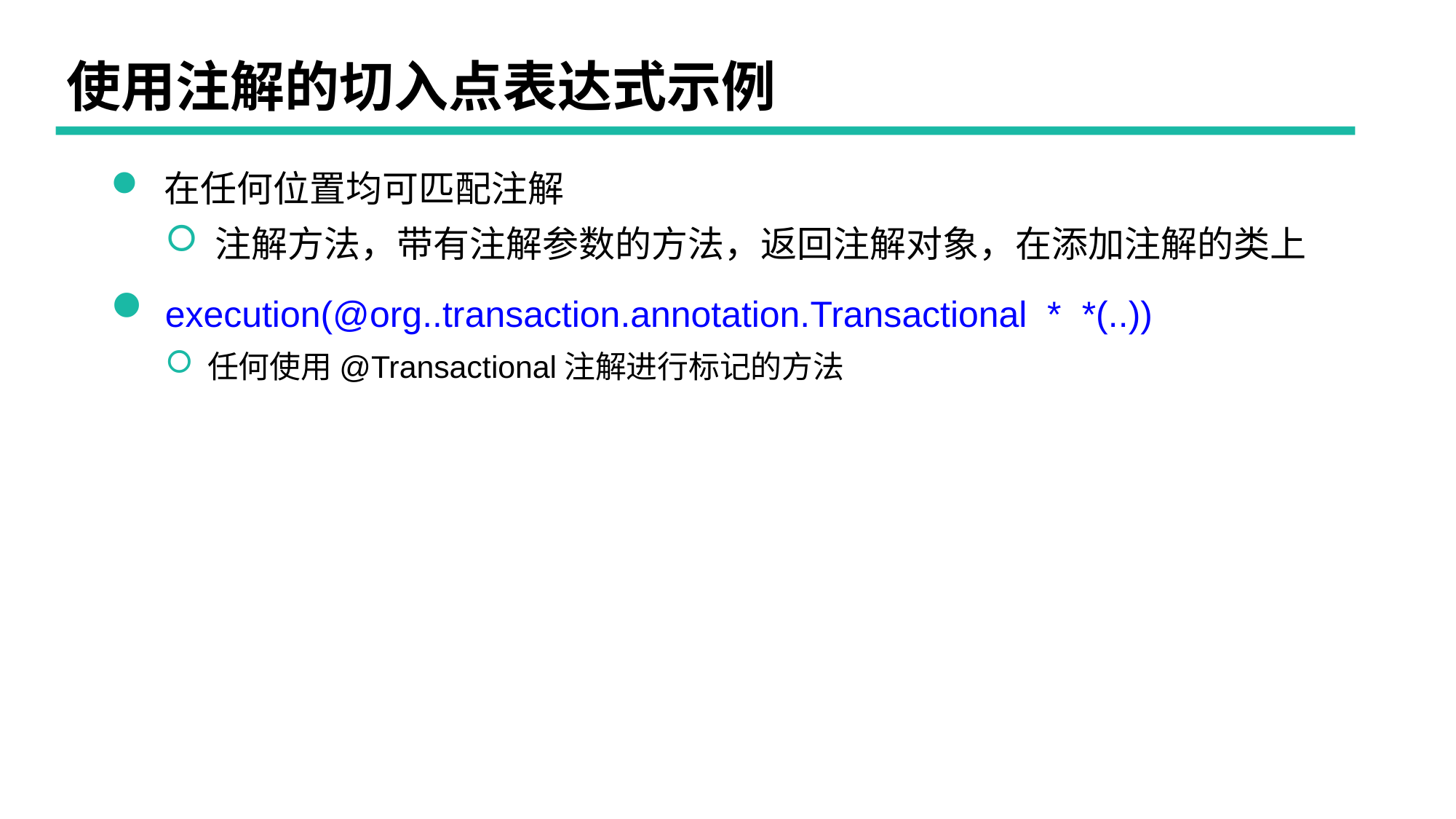

# 使用注解的切入点表达式示例
 在任何位置均可匹配注解
 注解方法，带有注解参数的方法，返回注解对象，在添加注解的类上
 execution(@org..transaction.annotation.Transactional  *  *(..))
 任何使用@Transactional注解进行标记的方法